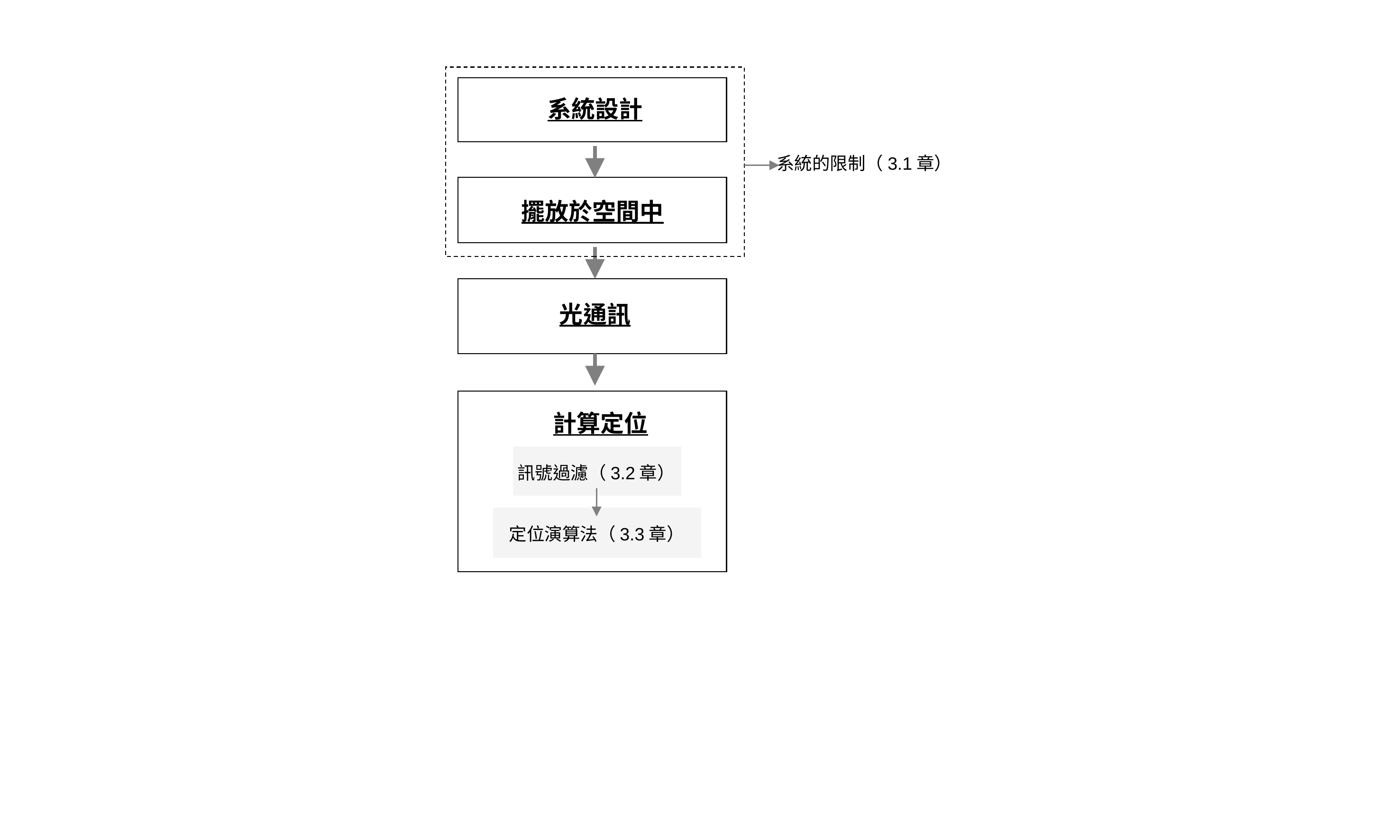

系統設計

系統的限制（3.1章）

擺放於空間中

光通訊

計算定位

訊號過濾（3.2章）
定位演算法（3.3章）